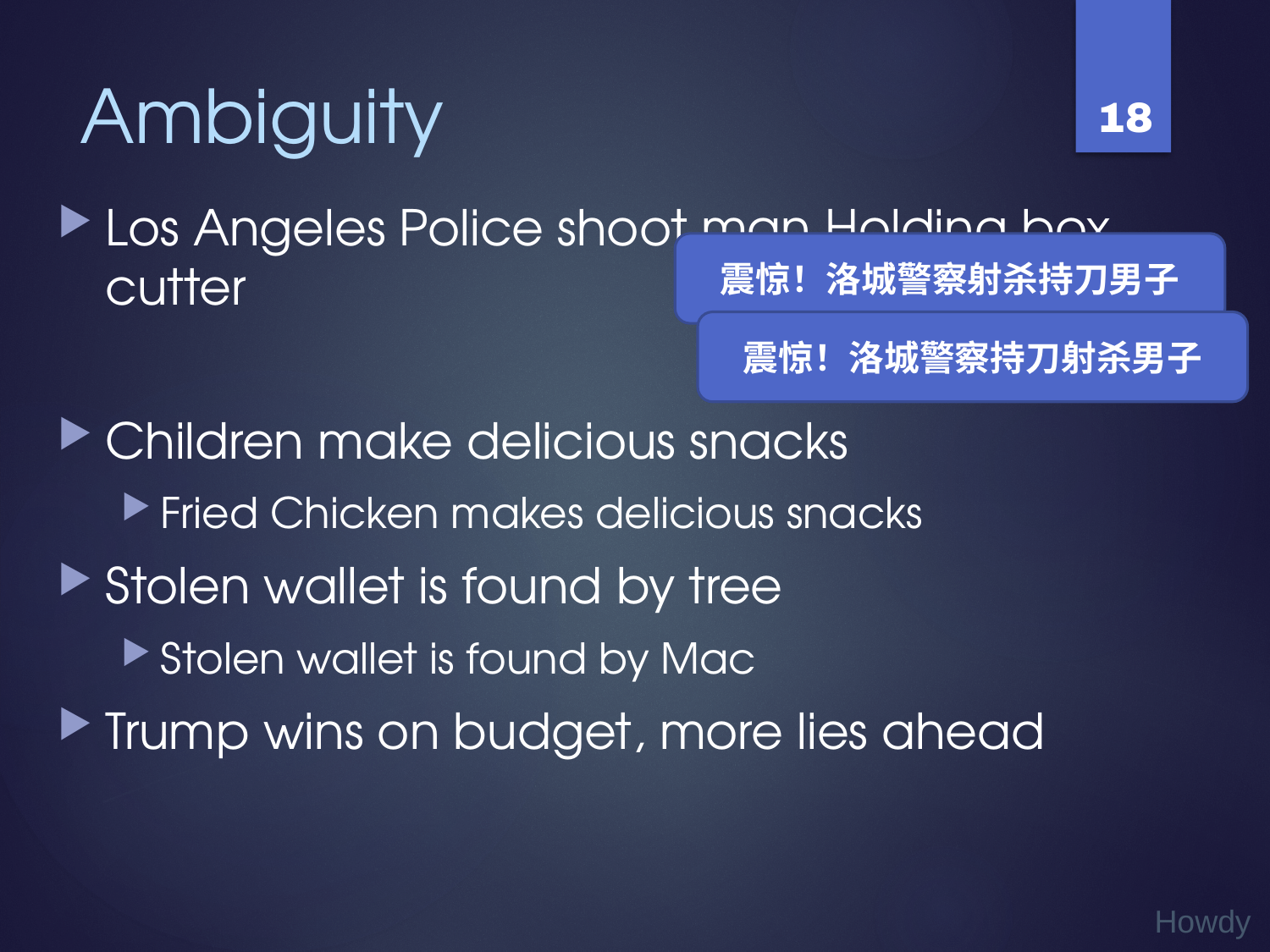

18
# Ambiguity
Los Angeles Police shoot man Holding box cutter

Children make delicious snacks
Fried Chicken makes delicious snacks
Stolen wallet is found by tree
Stolen wallet is found by Mac
Trump wins on budget, more lies ahead

震惊！洛城警察射杀持刀男子
震惊！洛城警察持刀射杀男子